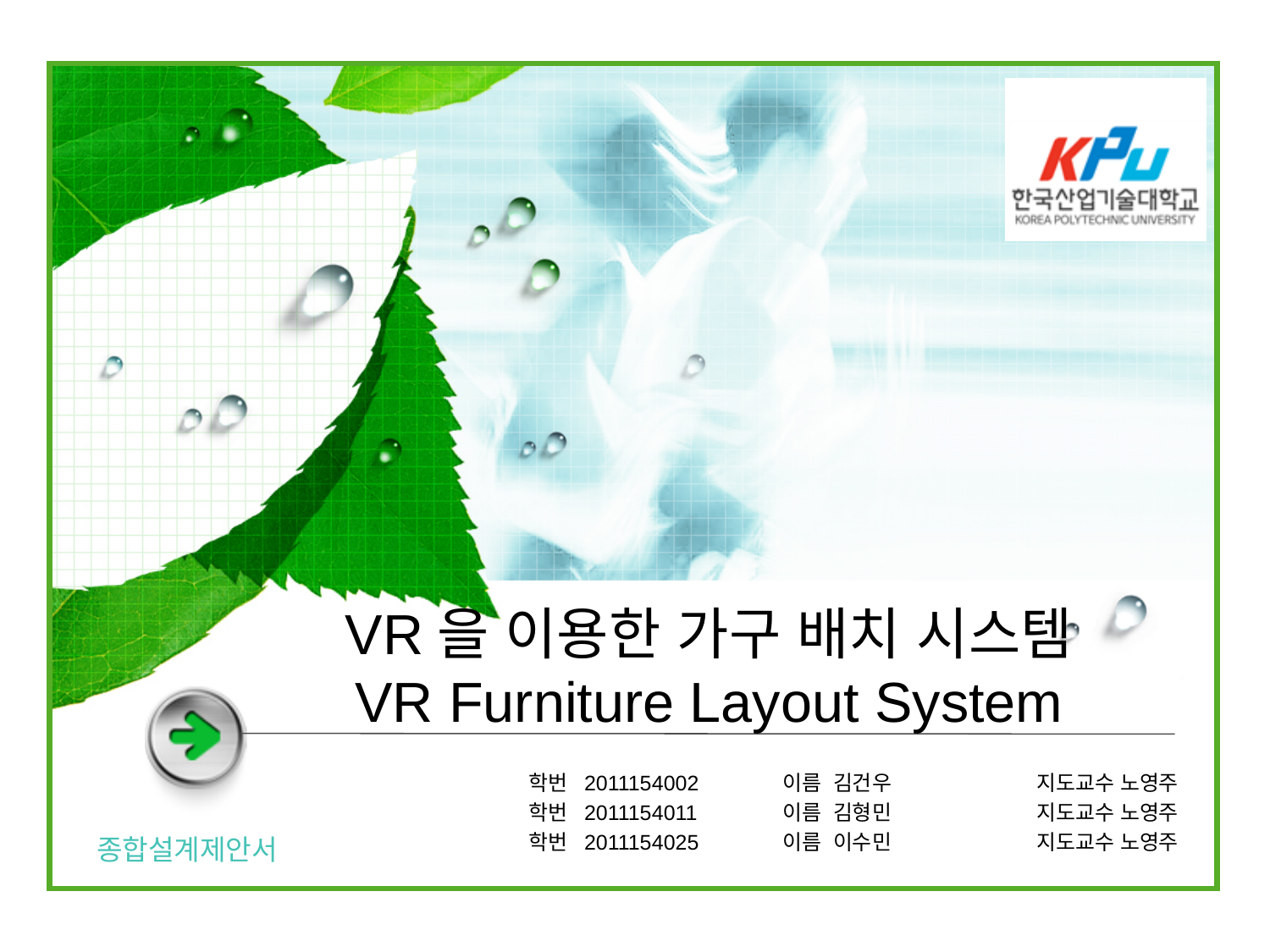

# VR을 이용한 가구 배치 시스템 VR Furniture Layout System
학번  2011154002	이름  김건우		지도교수 노영주
학번  2011154011	이름  김형민		지도교수 노영주
학번  2011154025	이름  이수민		지도교수 노영주

종합설계제안서